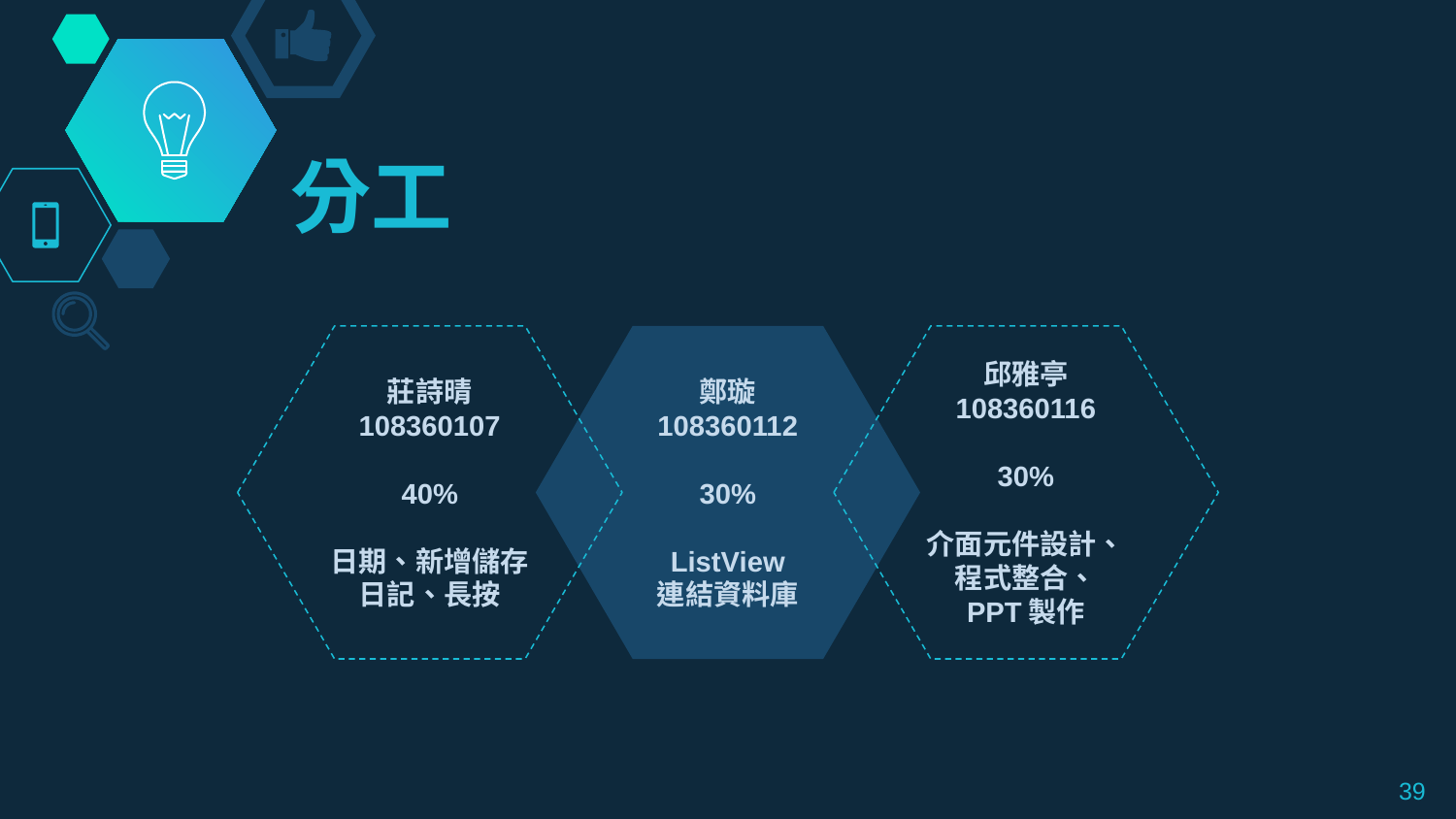

# 分工
莊詩晴
108360107

40%

日期、新增儲存日記、長按
鄭璇
108360112

30%

ListView
連結資料庫
邱雅亭
108360116

30%

介面元件設計、
程式整合、
PPT製作